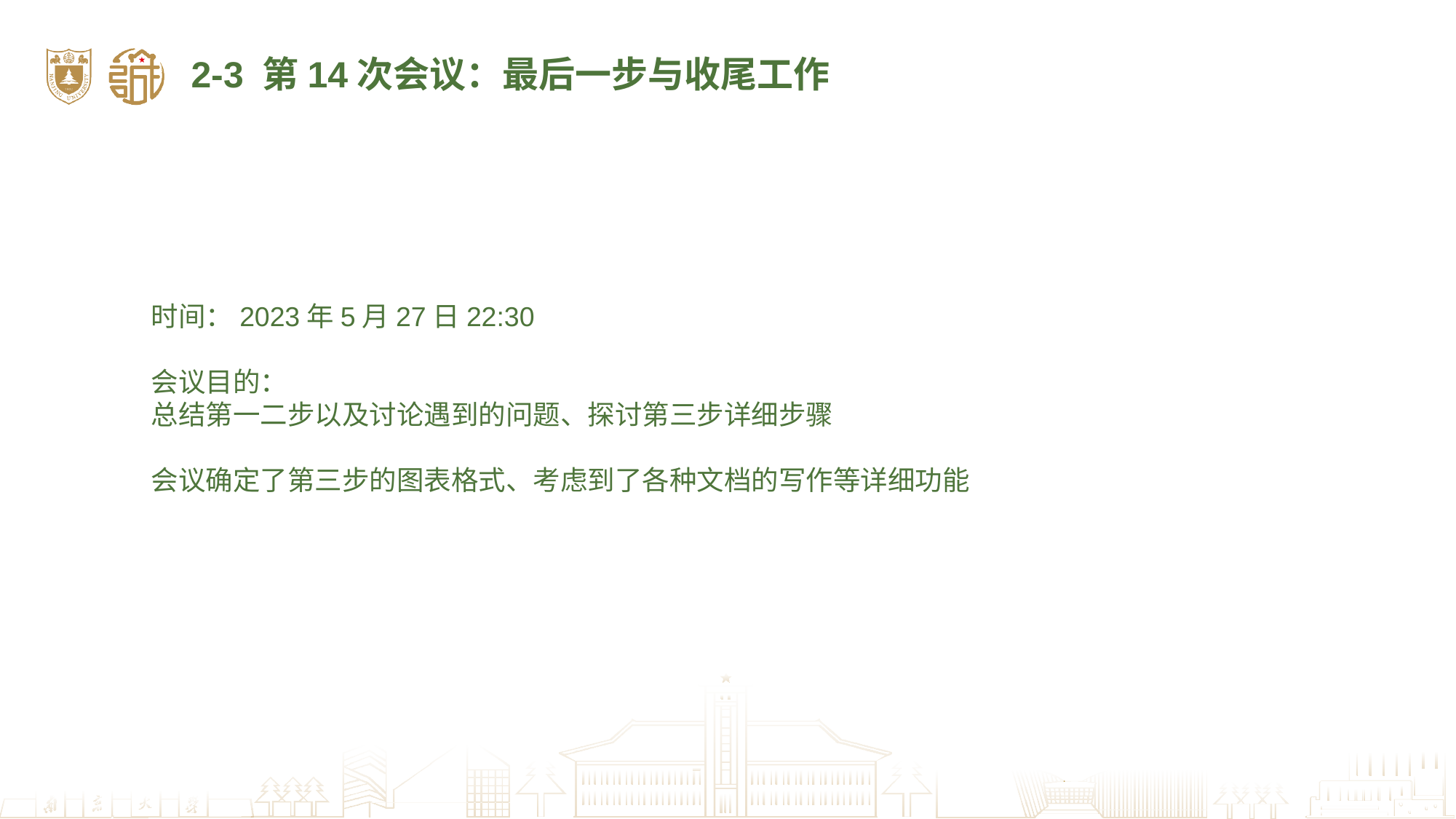

2-3 第14次会议：最后一步与收尾工作
时间：2023年5月27日22:30

会议目的：
总结第一二步以及讨论遇到的问题、探讨第三步详细步骤

会议确定了第三步的图表格式、考虑到了各种文档的写作等详细功能